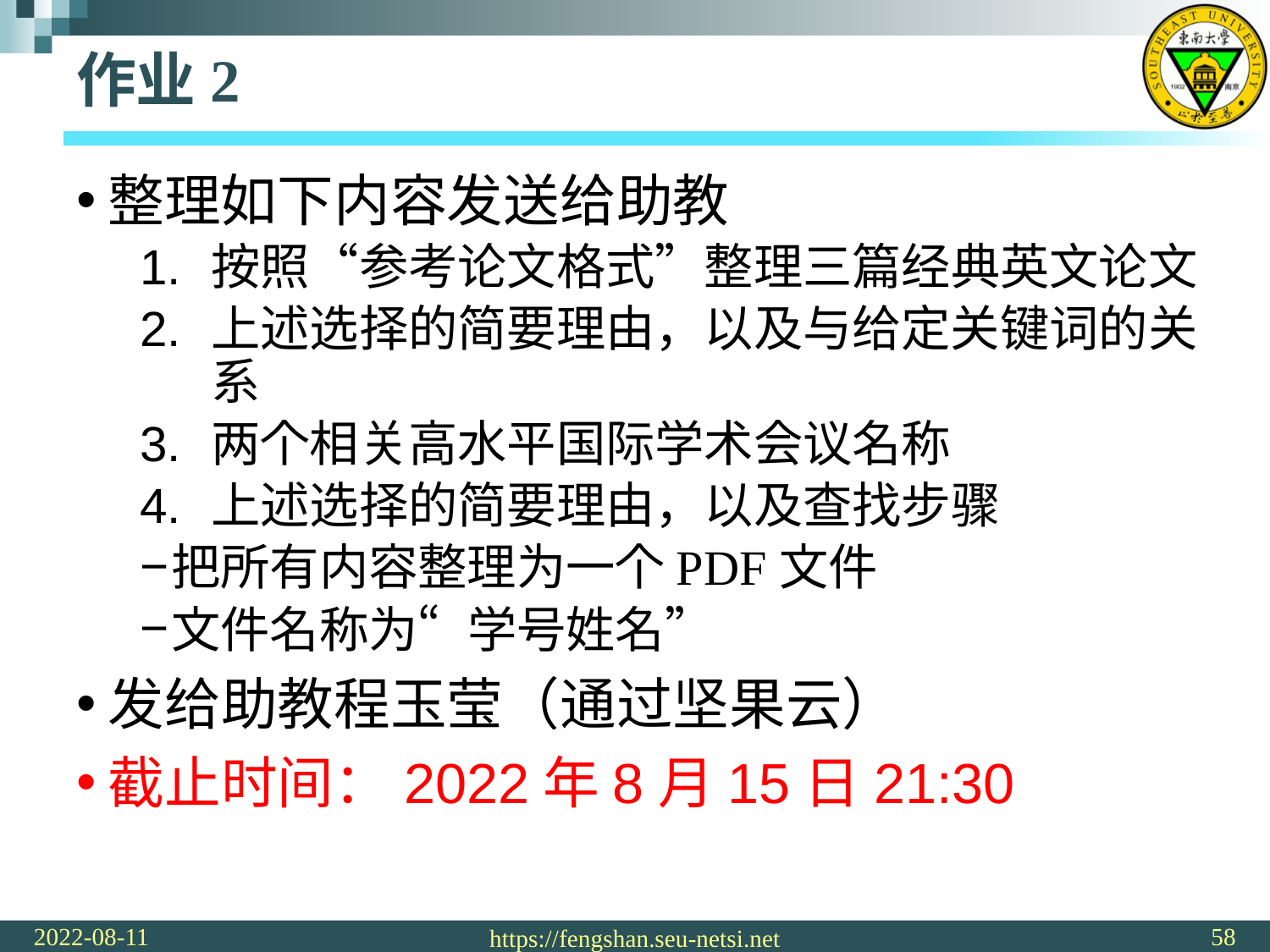

# 作业2
整理如下内容发送给助教
按照“参考论文格式”整理三篇经典英文论文
上述选择的简要理由，以及与给定关键词的关系
两个相关高水平国际学术会议名称
上述选择的简要理由，以及查找步骤
把所有内容整理为一个PDF文件
文件名称为“学号姓名”
发给助教程玉莹（通过坚果云）
截止时间：2022年8月15日21:30

2022-08-11
58
https://fengshan.seu-netsi.net